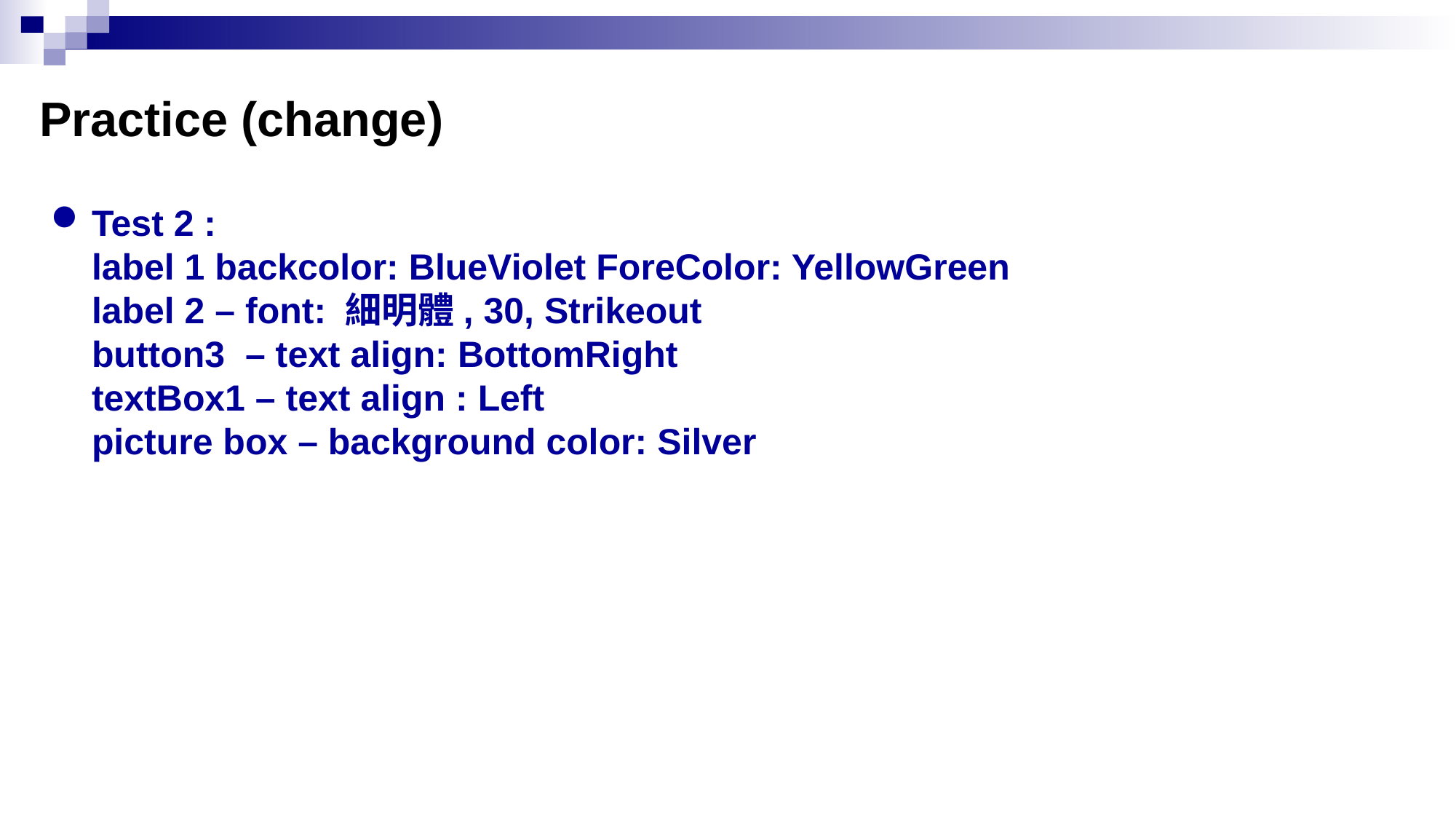

# Practice (change)
Test 2 :
label 1 backcolor: BlueViolet ForeColor: YellowGreen
label 2 – font: 細明體, 30, Strikeout
button3  – text align: BottomRight
textBox1 – text align : Left
picture box – background color: Silver